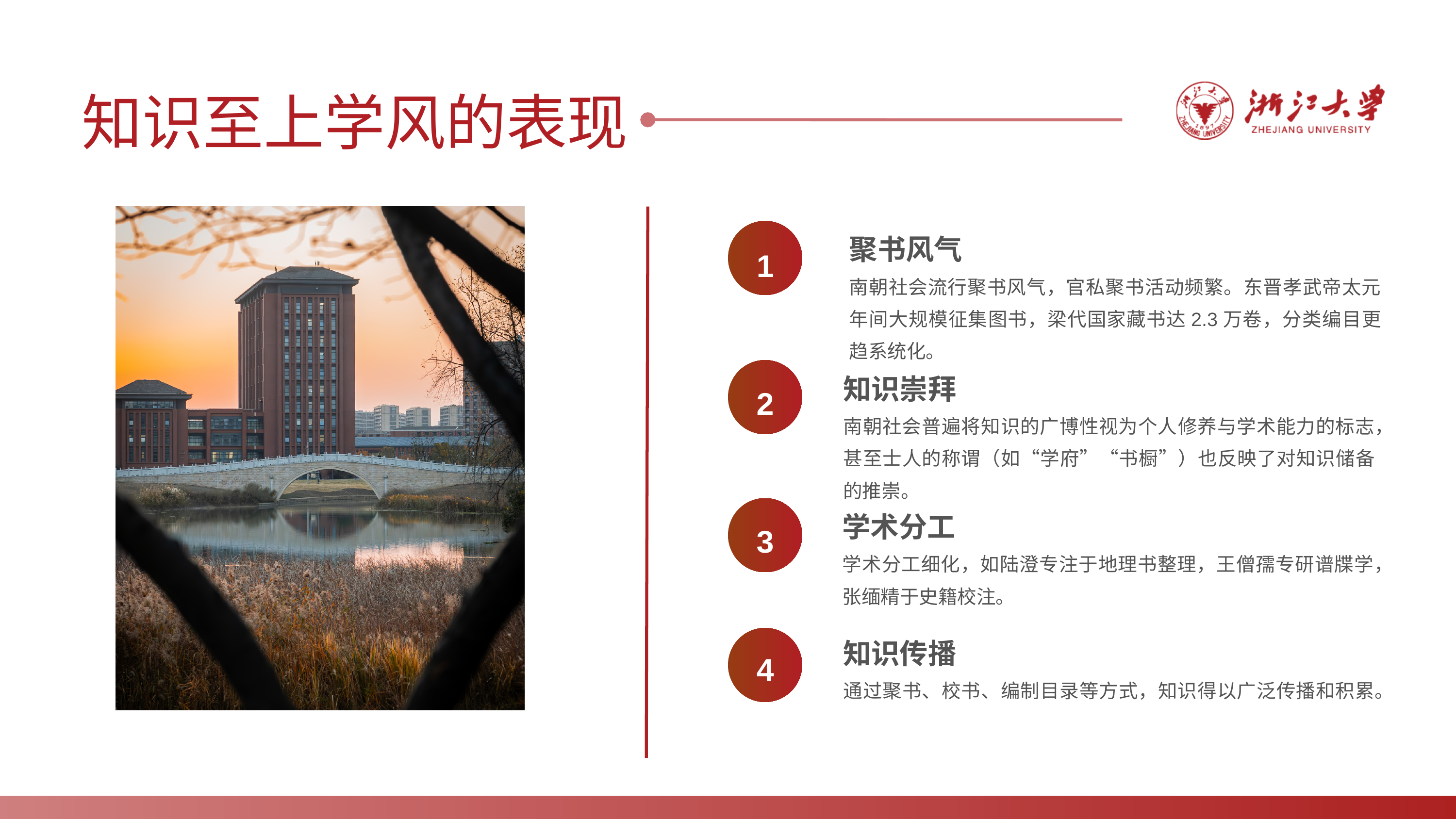

知识至上学风的表现

1
聚书风气
南朝社会流行聚书风气，官私聚书活动频繁。东晋孝武帝太元年间大规模征集图书，梁代国家藏书达2.3万卷，分类编目更趋系统化。

2
知识崇拜
南朝社会普遍将知识的广博性视为个人修养与学术能力的标志，甚至士人的称谓（如“学府”“书橱”）也反映了对知识储备的推崇。

3
学术分工
学术分工细化，如陆澄专注于地理书整理，王僧孺专研谱牒学，张缅精于史籍校注。

4
知识传播
通过聚书、校书、编制目录等方式，知识得以广泛传播和积累。